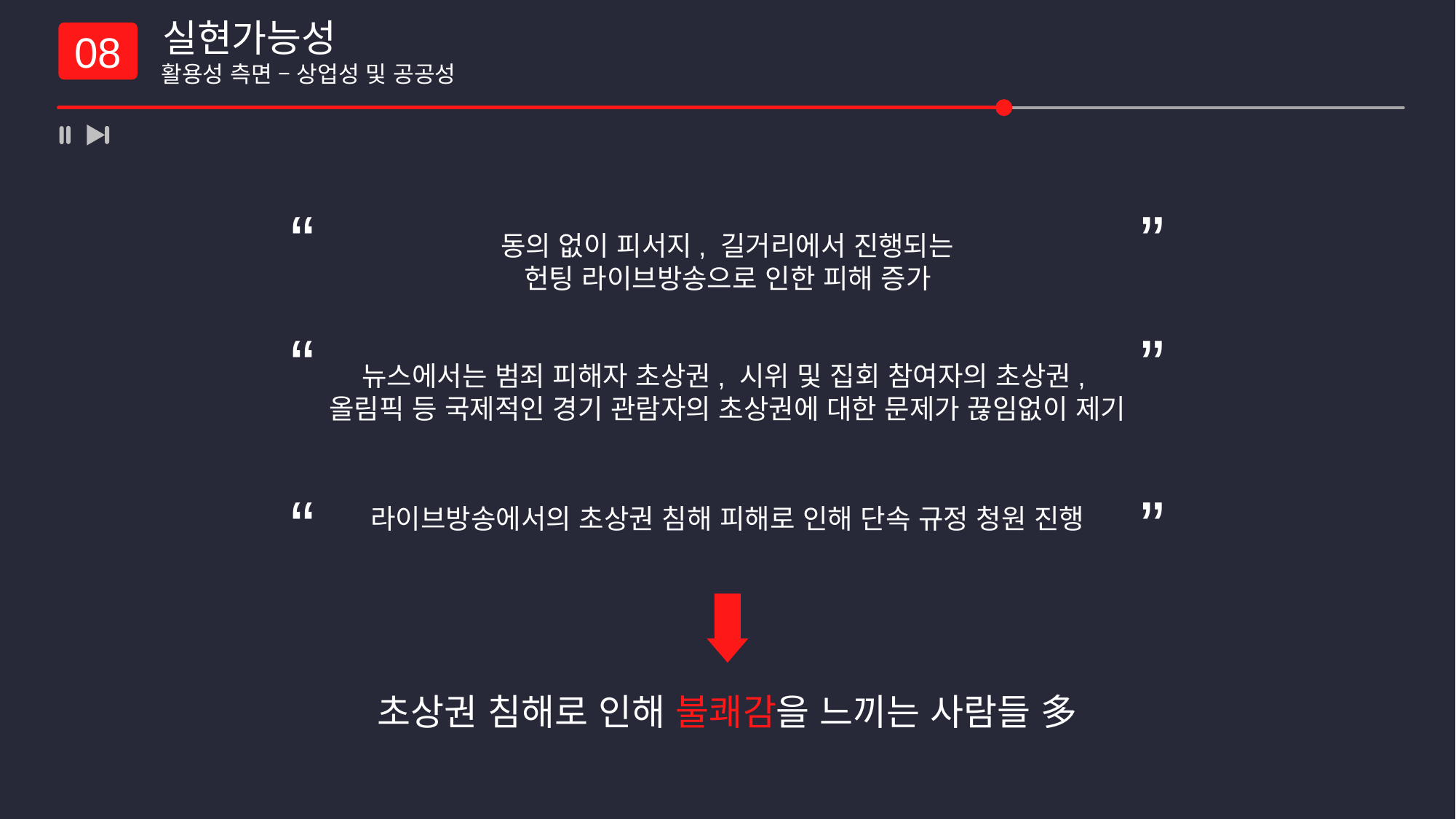

실현가능성
  활용성 측면 – 상업성 및 공공성

08

“
”
동의 없이 피서지, 길거리에서 진행되는
헌팅 라이브방송으로 인한 피해 증가
“
”
뉴스에서는 범죄 피해자 초상권, 시위 및 집회 참여자의 초상권,
올림픽 등 국제적인 경기 관람자의 초상권에 대한 문제가 끊임없이 제기
“
”
라이브방송에서의 초상권 침해 피해로 인해 단속 규정 청원 진행

초상권 침해로 인해 불쾌감을 느끼는 사람들 多